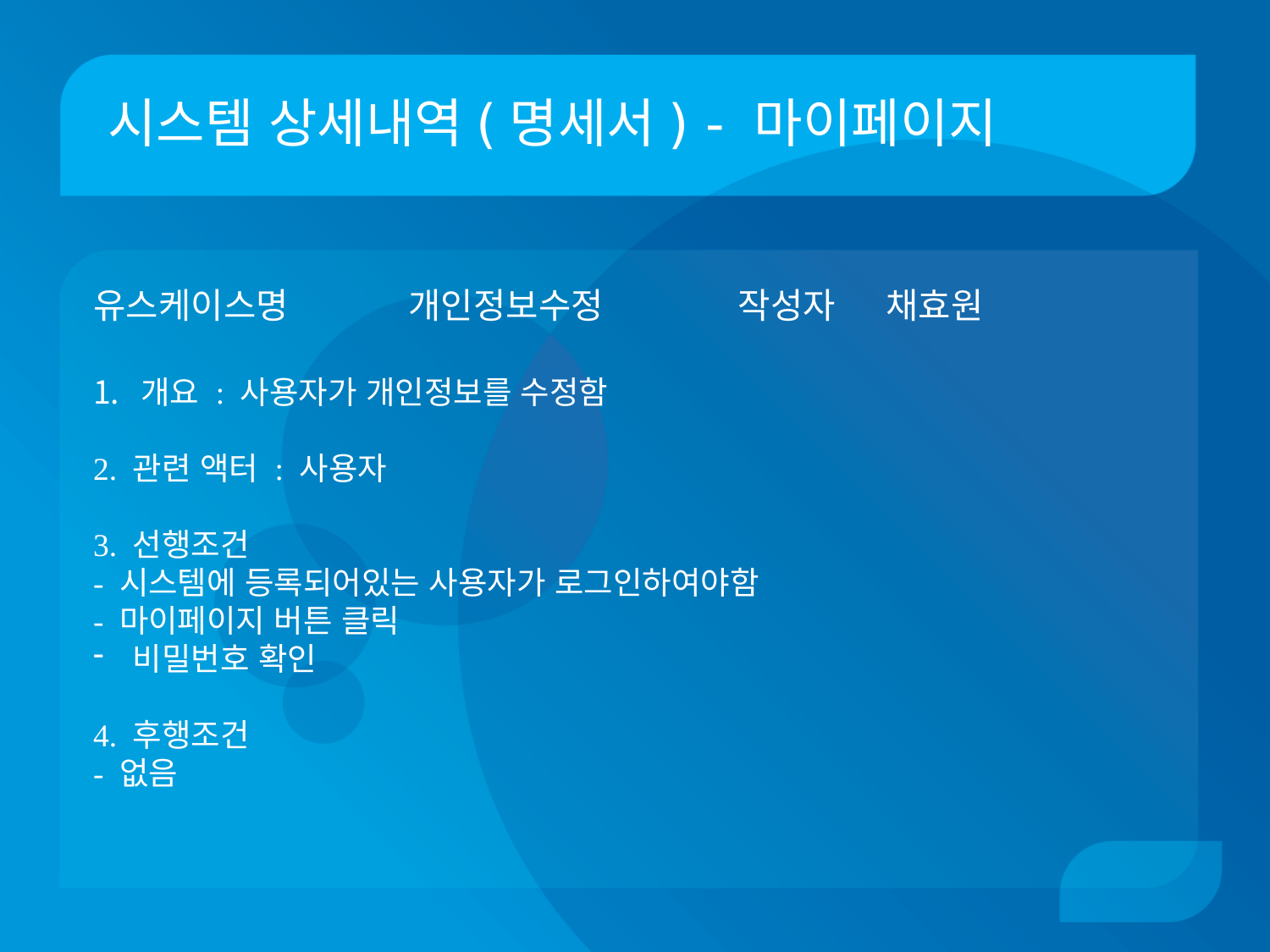

# 시스템 상세내역(명세서) - 마이페이지
유스케이스명            개인정보수정	 작성자     채효원
개요 : 사용자가 개인정보를 수정함

2. 관련 액터 : 사용자

3. 선행조건
- 시스템에 등록되어있는 사용자가 로그인하여야함
- 마이페이지 버튼 클릭
비밀번호 확인

4. 후행조건
- 없음